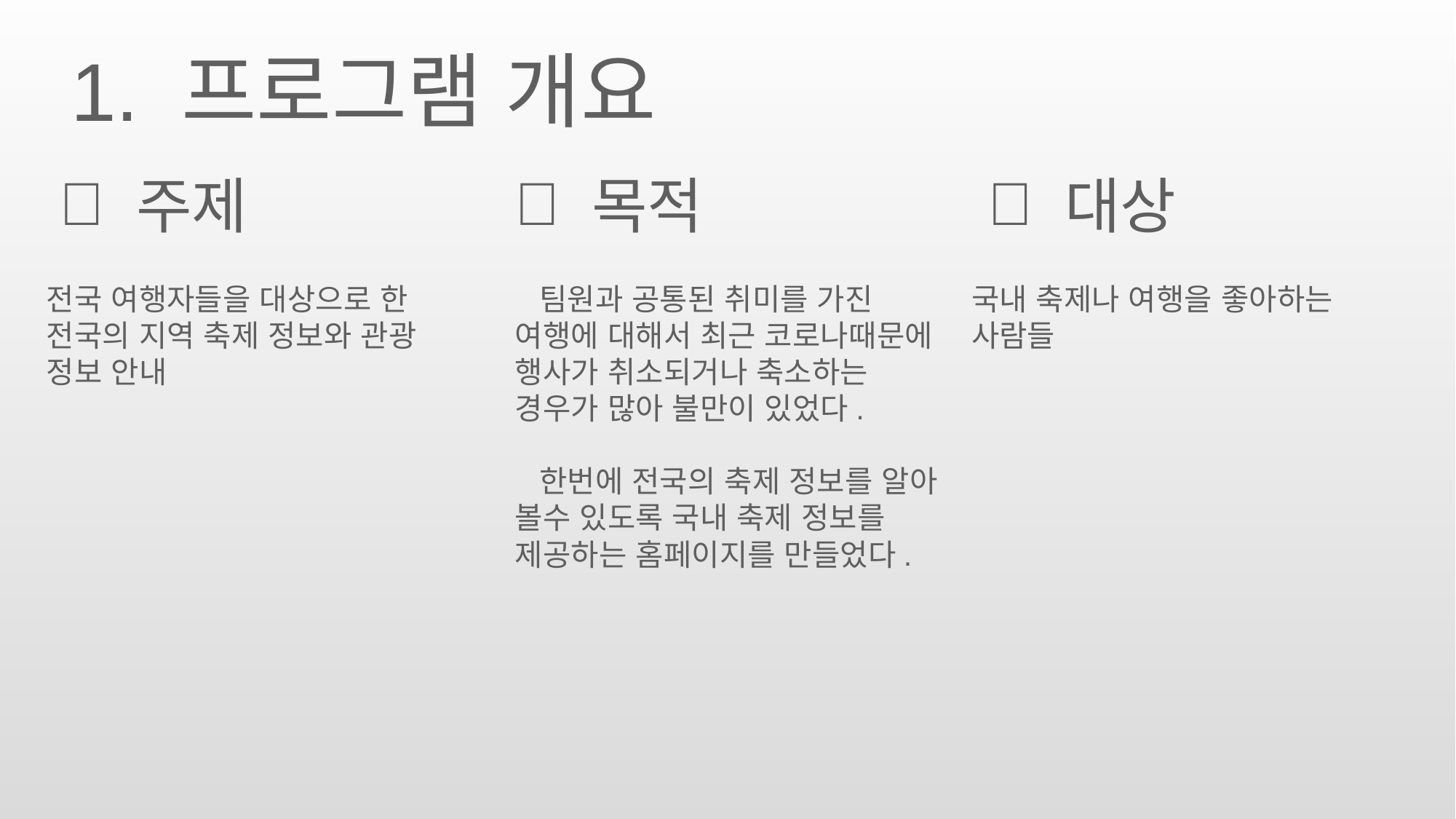

1. 프로그램 개요
 목적
 주제
 대상
전국 여행자들을 대상으로 한 전국의 지역 축제 정보와 관광 정보 안내
  팀원과 공통된 취미를 가진 여행에 대해서 최근 코로나때문에 행사가 취소되거나 축소하는 경우가 많아 불만이 있었다.

  한번에 전국의 축제 정보를 알아 볼수 있도록 국내 축제 정보를 제공하는 홈페이지를 만들었다.
국내 축제나 여행을 좋아하는
사람들